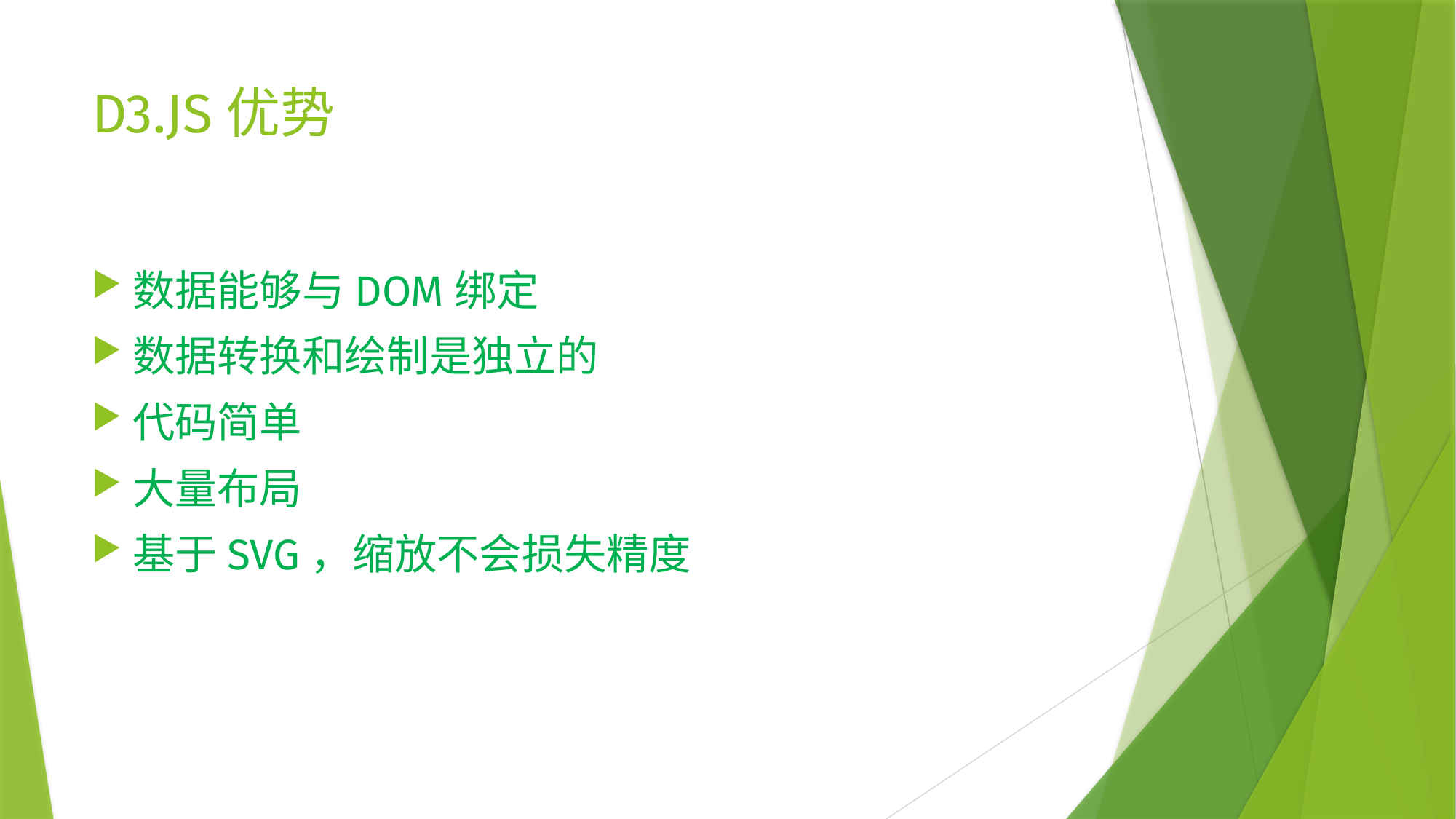

# D3.JS优势
数据能够与DOM绑定
数据转换和绘制是独立的
代码简单
大量布局
基于SVG，缩放不会损失精度